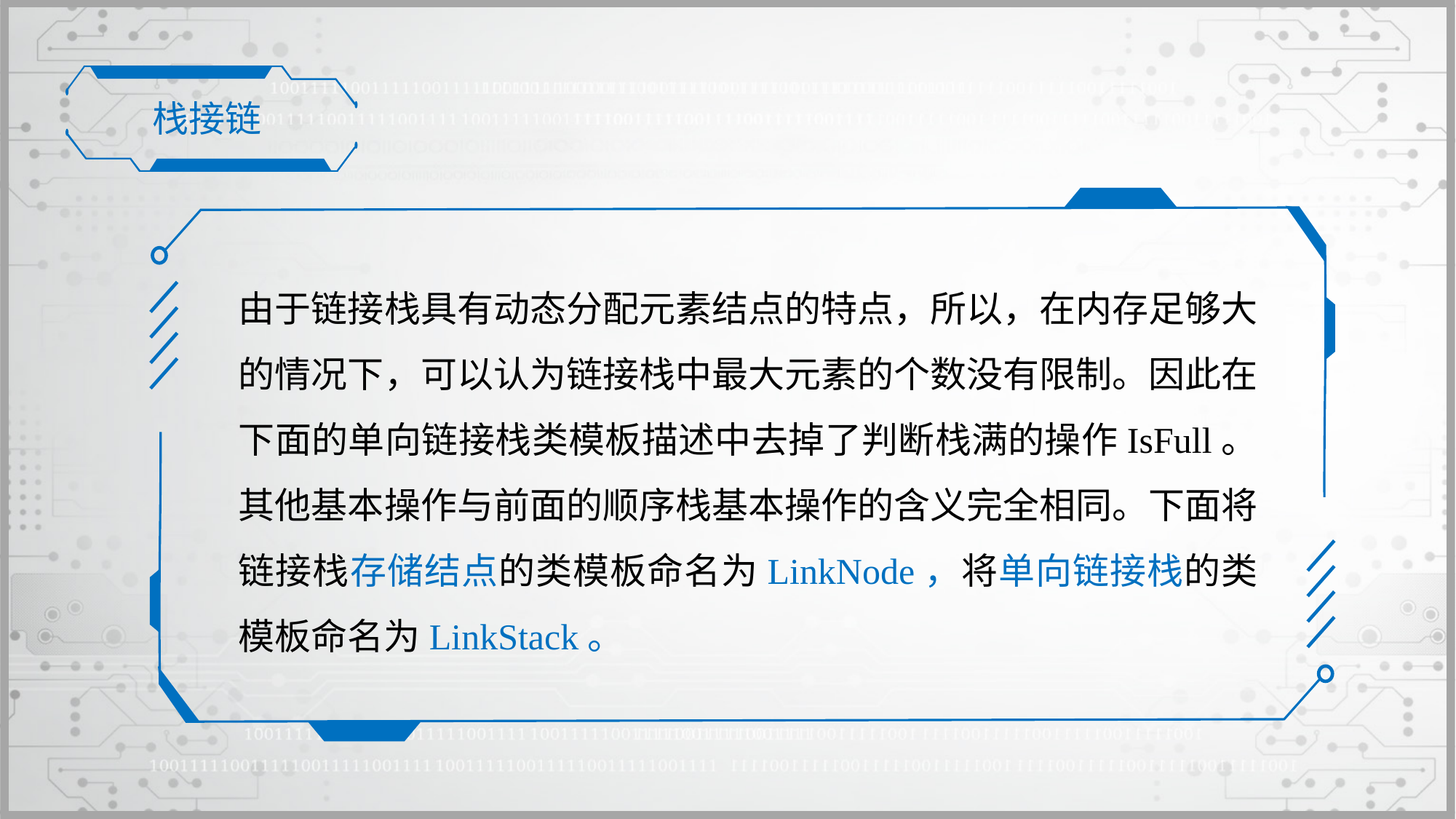

栈接链

由于链接栈具有动态分配元素结点的特点，所以，在内存足够大的情况下，可以认为链接栈中最大元素的个数没有限制。因此在下面的单向链接栈类模板描述中去掉了判断栈满的操作IsFull。其他基本操作与前面的顺序栈基本操作的含义完全相同。下面将链接栈存储结点的类模板命名为LinkNode，将单向链接栈的类模板命名为LinkStack。